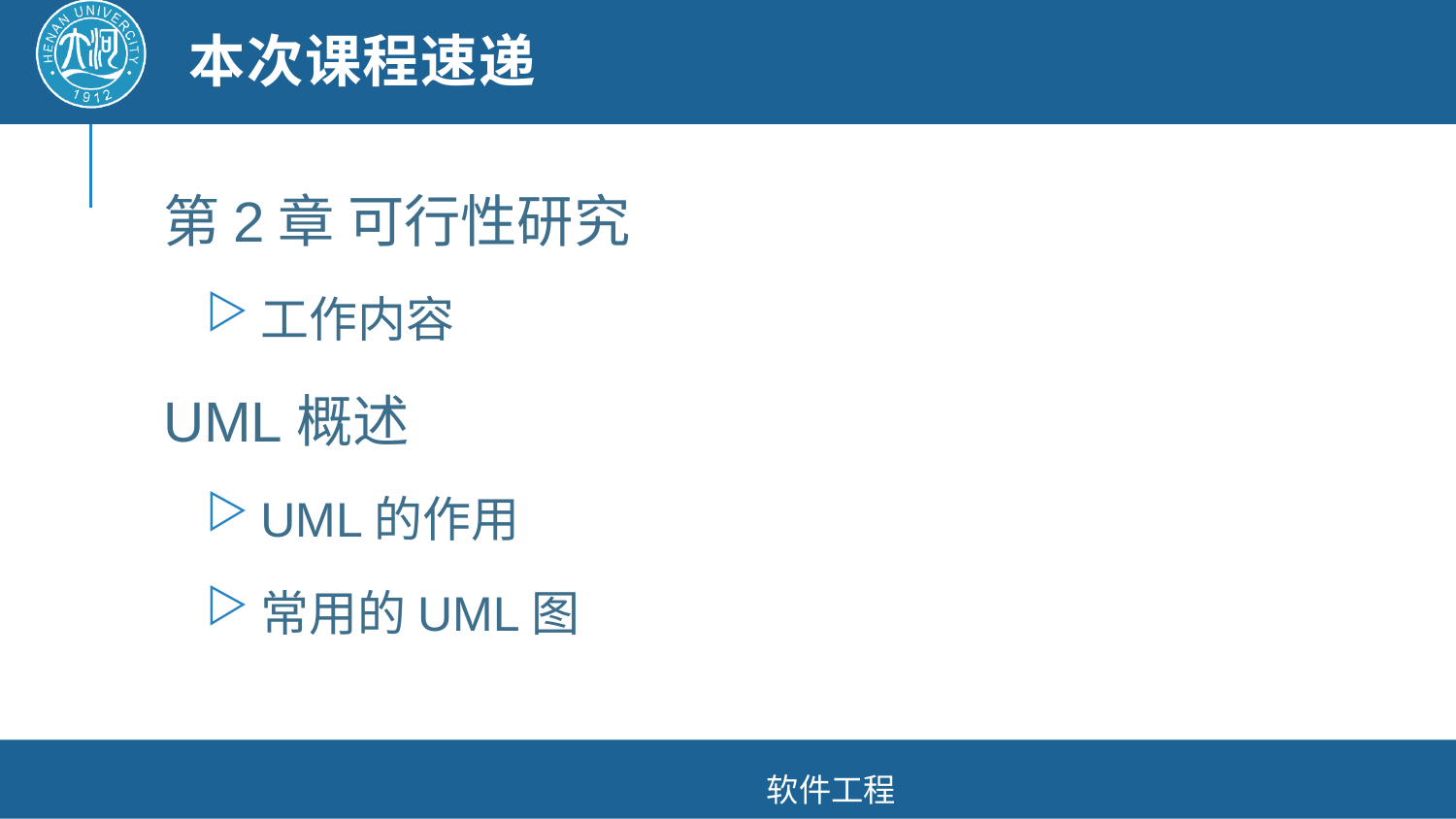

# 本次课程速递
第2章 可行性研究
工作内容
UML概述
UML的作用
常用的UML图

软件工程
10